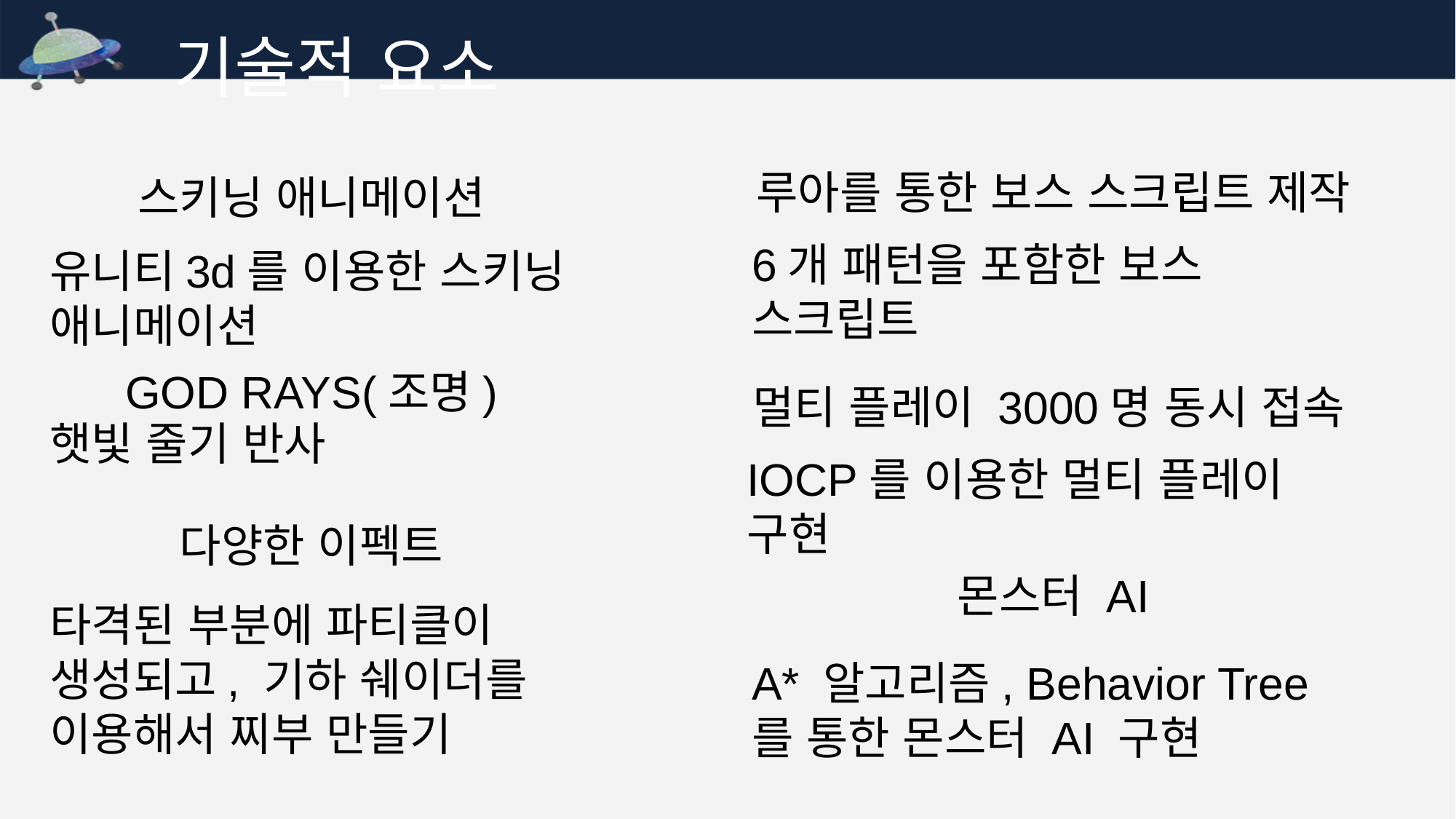

기술적 요소
루아를 통한 보스 스크립트 제작
스키닝 애니메이션
6개 패턴을 포함한 보스 스크립트
유니티3d를 이용한 스키닝 애니메이션
GOD RAYS(조명)
멀티 플레이 3000명 동시 접속
햇빛 줄기 반사
IOCP를 이용한 멀티 플레이 구현
다양한 이펙트
몬스터 AI
타격된 부분에 파티클이 생성되고, 기하 쉐이더를 이용해서 찌부 만들기
A* 알고리즘, Behavior Tree를 통한 몬스터 AI 구현